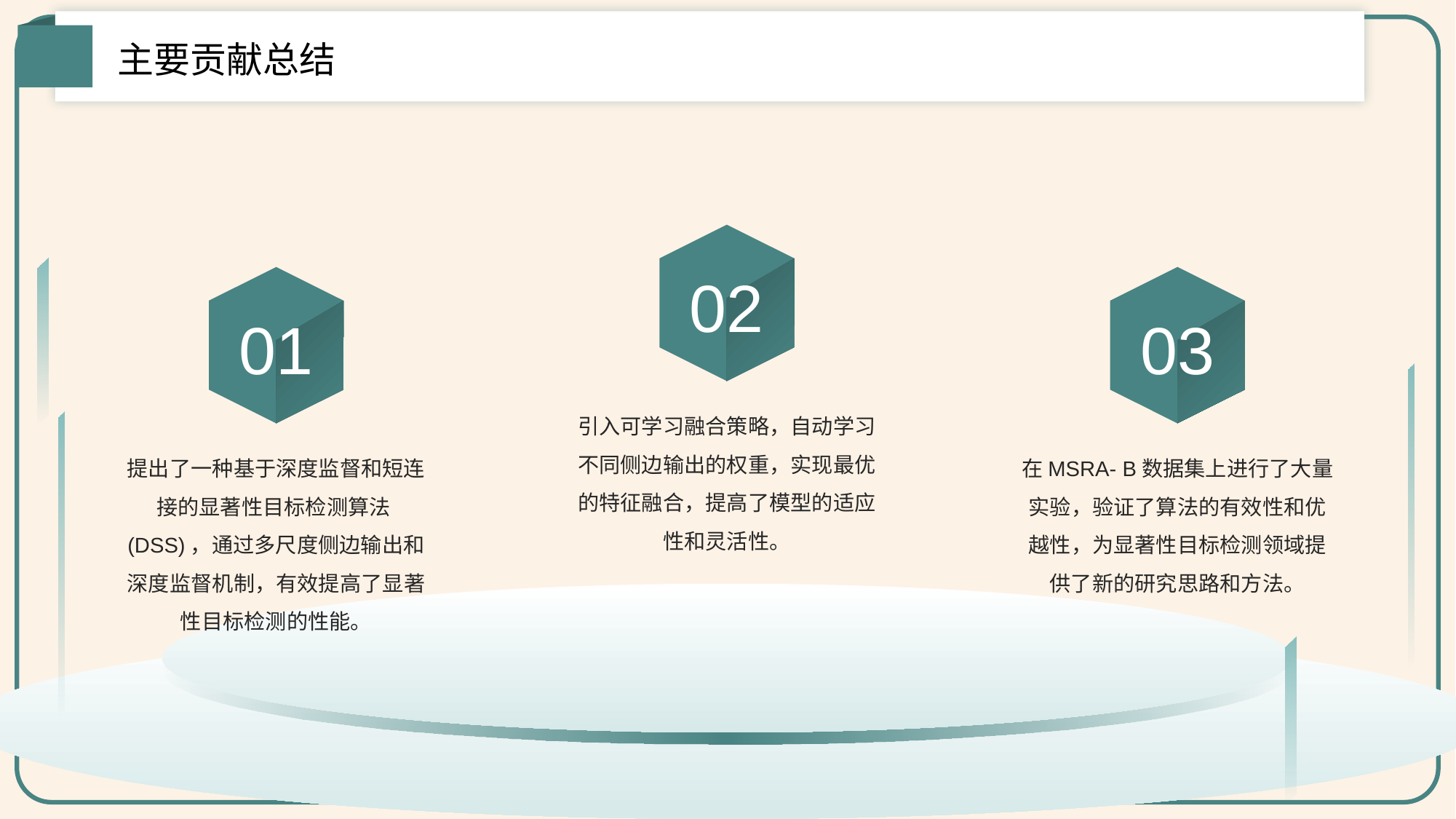

主要贡献总结

02

01
03

引入可学习融合策略，自动学习不同侧边输出的权重，实现最优的特征融合，提高了模型的适应性和灵活性。
提出了一种基于深度监督和短连接的显著性目标检测算法(DSS)，通过多尺度侧边输出和深度监督机制，有效提高了显著性目标检测的性能。
在MSRA- B数据集上进行了大量实验，验证了算法的有效性和优越性，为显著性目标检测领域提供了新的研究思路和方法。